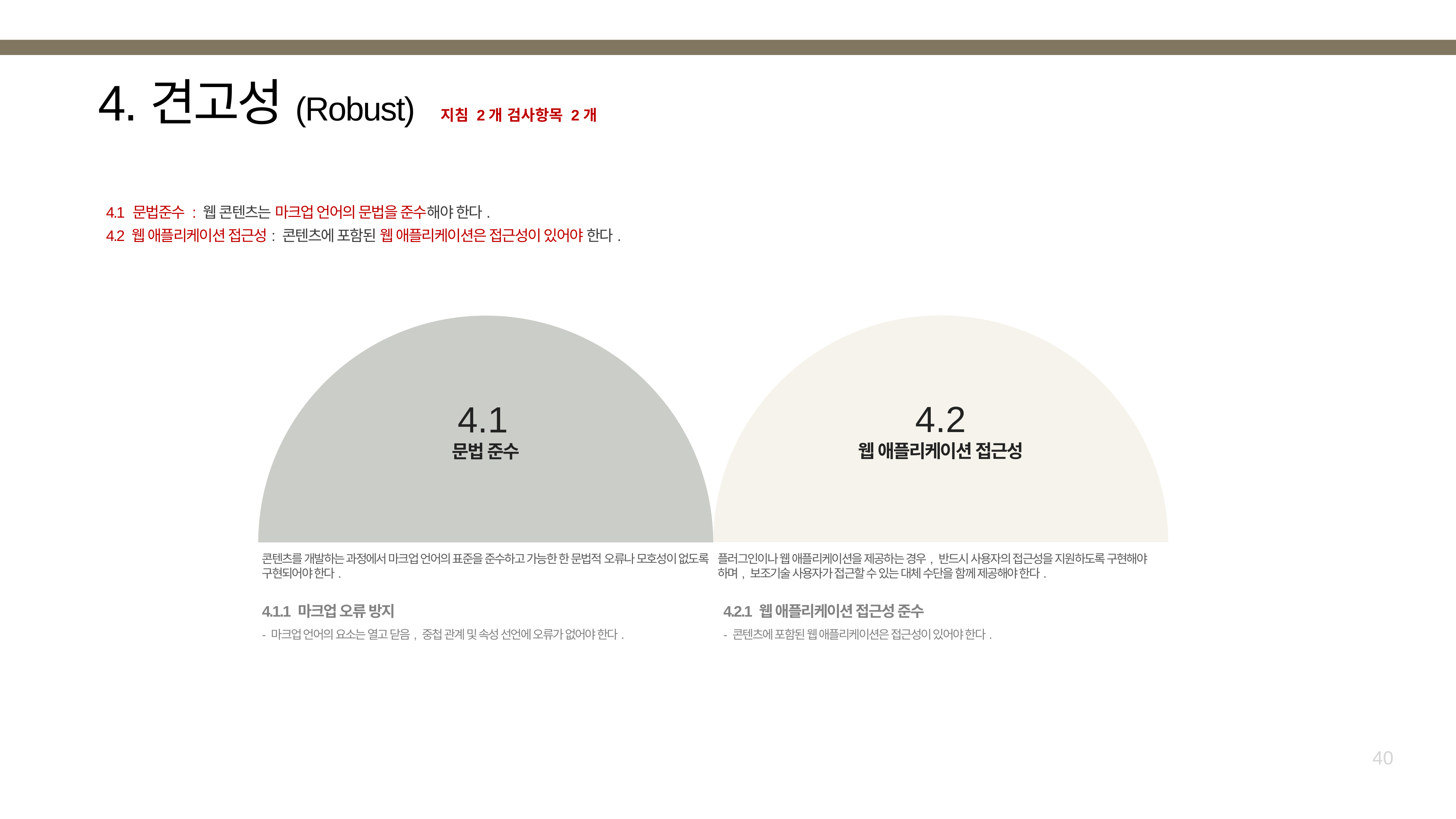

4.견고성(Robust)  지침 2개 검사항목 2개
4.1 문법준수 : 웹 콘텐츠는 마크업 언어의 문법을 준수해야 한다.
4.2 웹 애플리케이션 접근성: 콘텐츠에 포함된 웹 애플리케이션은 접근성이 있어야 한다.
4.2
웹 애플리케이션 접근성
4.1
문법 준수
콘텐츠를 개발하는 과정에서 마크업 언어의 표준을 준수하고 가능한 한 문법적 오류나 모호성이 없도록 구현되어야 한다.
플러그인이나 웹 애플리케이션을 제공하는 경우, 반드시 사용자의 접근성을 지원하도록 구현해야 하며, 보조기술 사용자가 접근할 수 있는 대체 수단을 함께 제공해야 한다.
4.1.1 마크업 오류 방지
- 마크업 언어의 요소는 열고 닫음, 중첩 관계 및 속성 선언에 오류가 없어야 한다.
4.2.1 웹 애플리케이션 접근성 준수
- 콘텐츠에 포함된 웹 애플리케이션은 접근성이 있어야 한다.
40